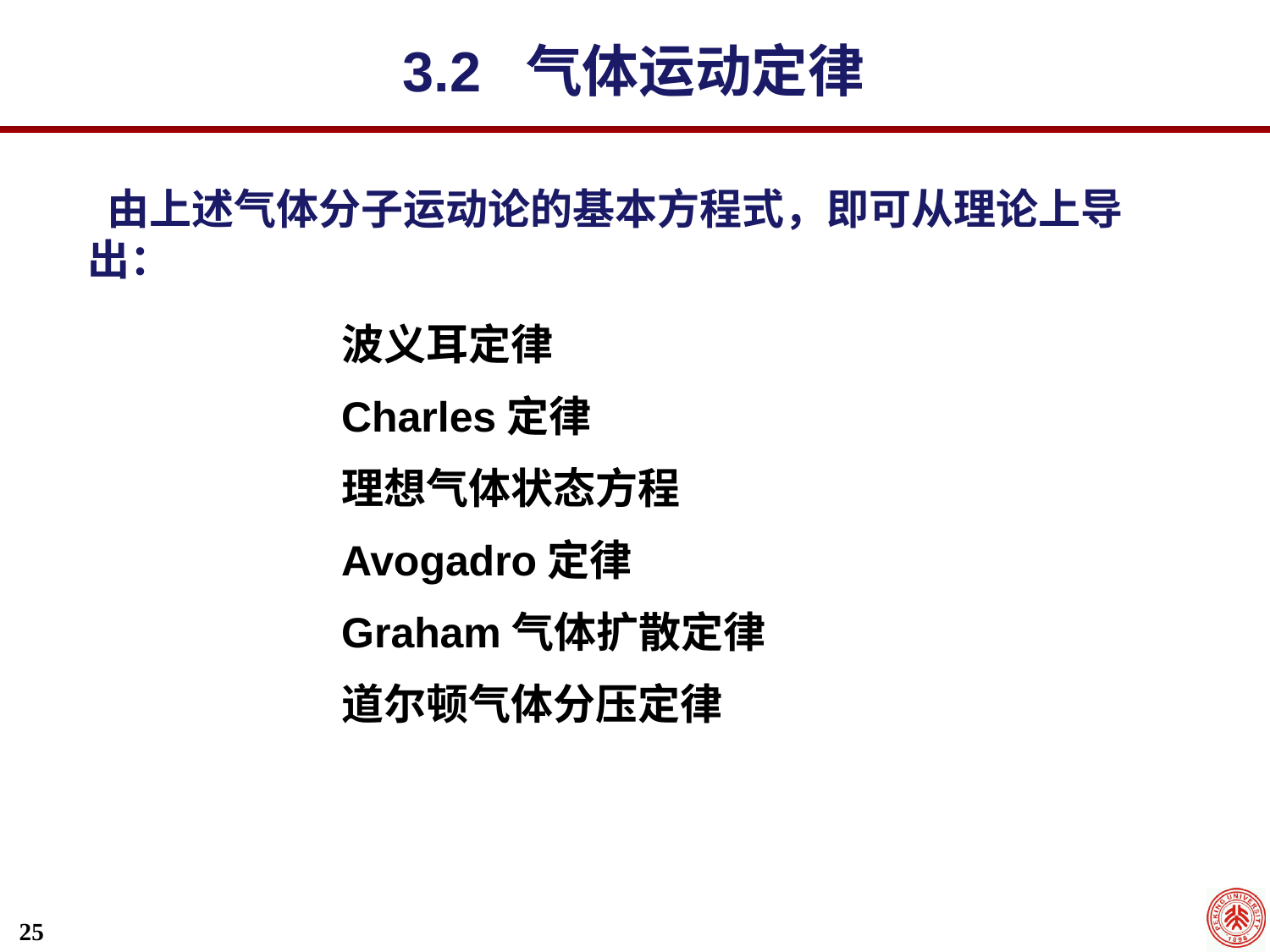

3.2  气体运动定律

 由上述气体分子运动论的基本方程式，即可从理论上导出：
		波义耳定律
		Charles定律
		理想气体状态方程
		Avogadro定律
		Graham气体扩散定律
		道尔顿气体分压定律
25